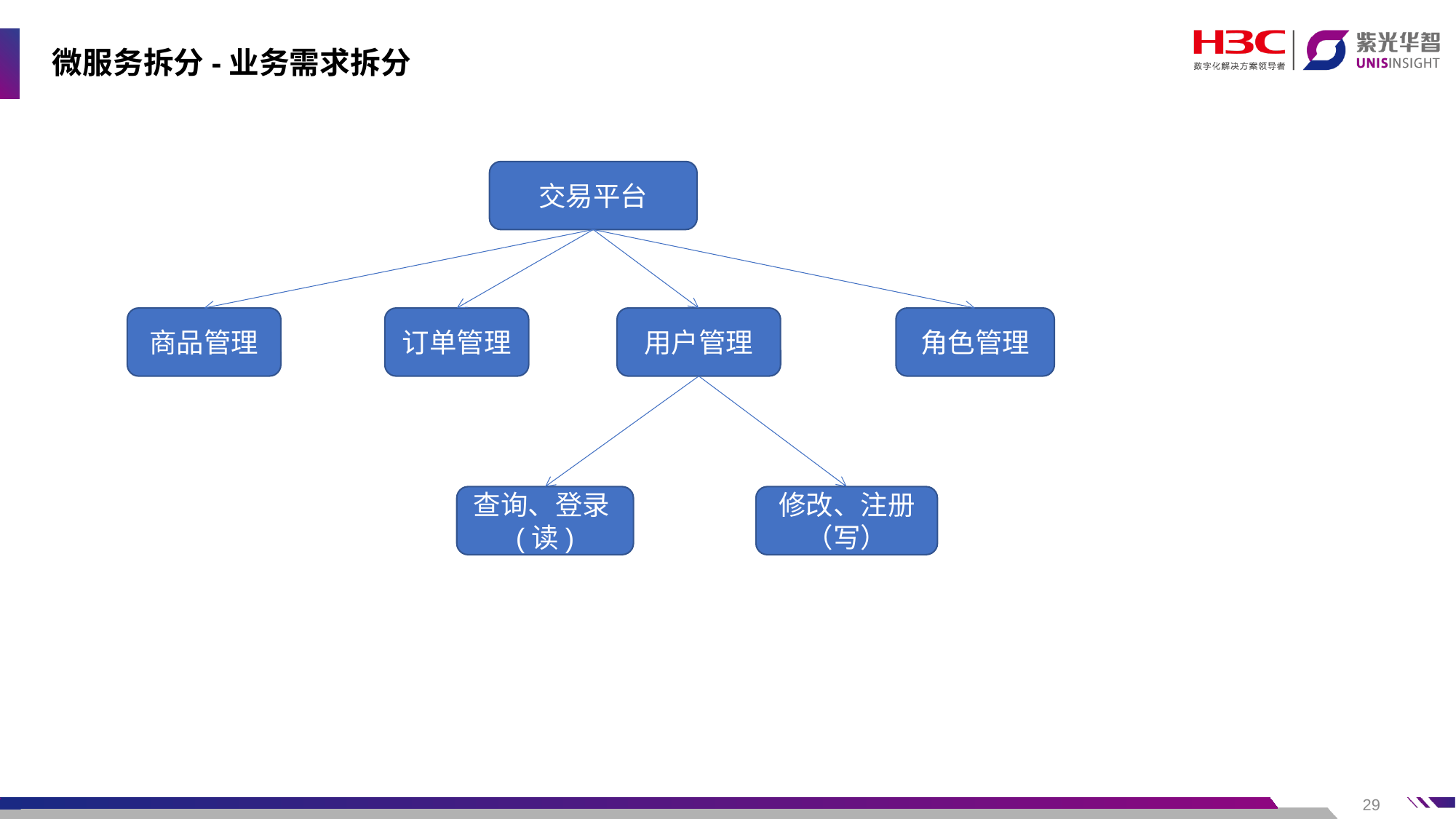

# 微服务拆分-业务需求拆分
交易平台
商品管理
订单管理
用户管理
角色管理
查询、登录(读)
修改、注册（写）